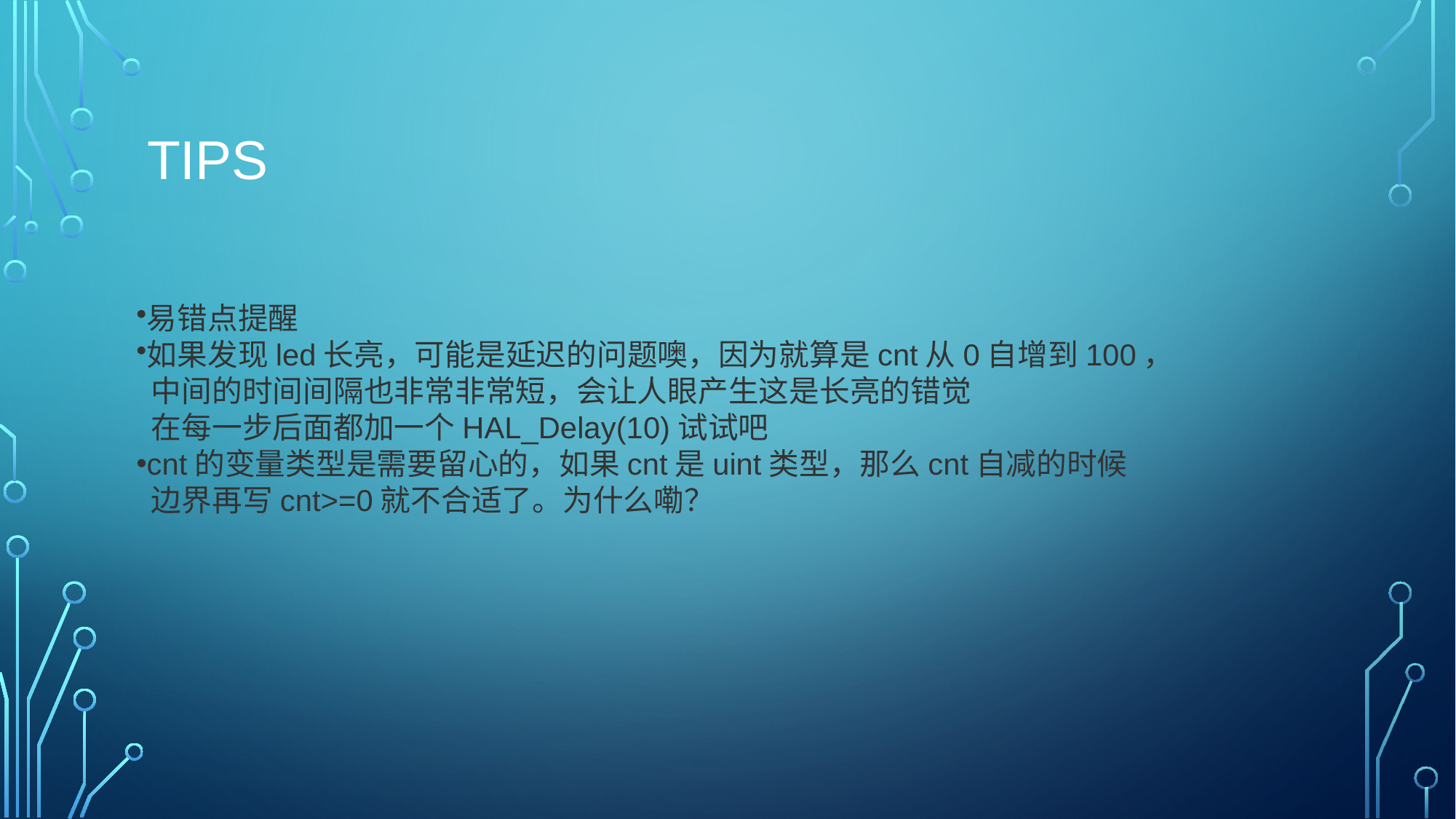

# TIPS

易错点提醒
如果发现led长亮，可能是延迟的问题噢，因为就算是cnt从0自增到100，
 中间的时间间隔也非常非常短，会让人眼产生这是长亮的错觉
 在每一步后面都加一个HAL_Delay(10)试试吧
cnt的变量类型是需要留心的，如果cnt是uint类型，那么cnt自减的时候
 边界再写cnt>=0就不合适了。为什么嘞？